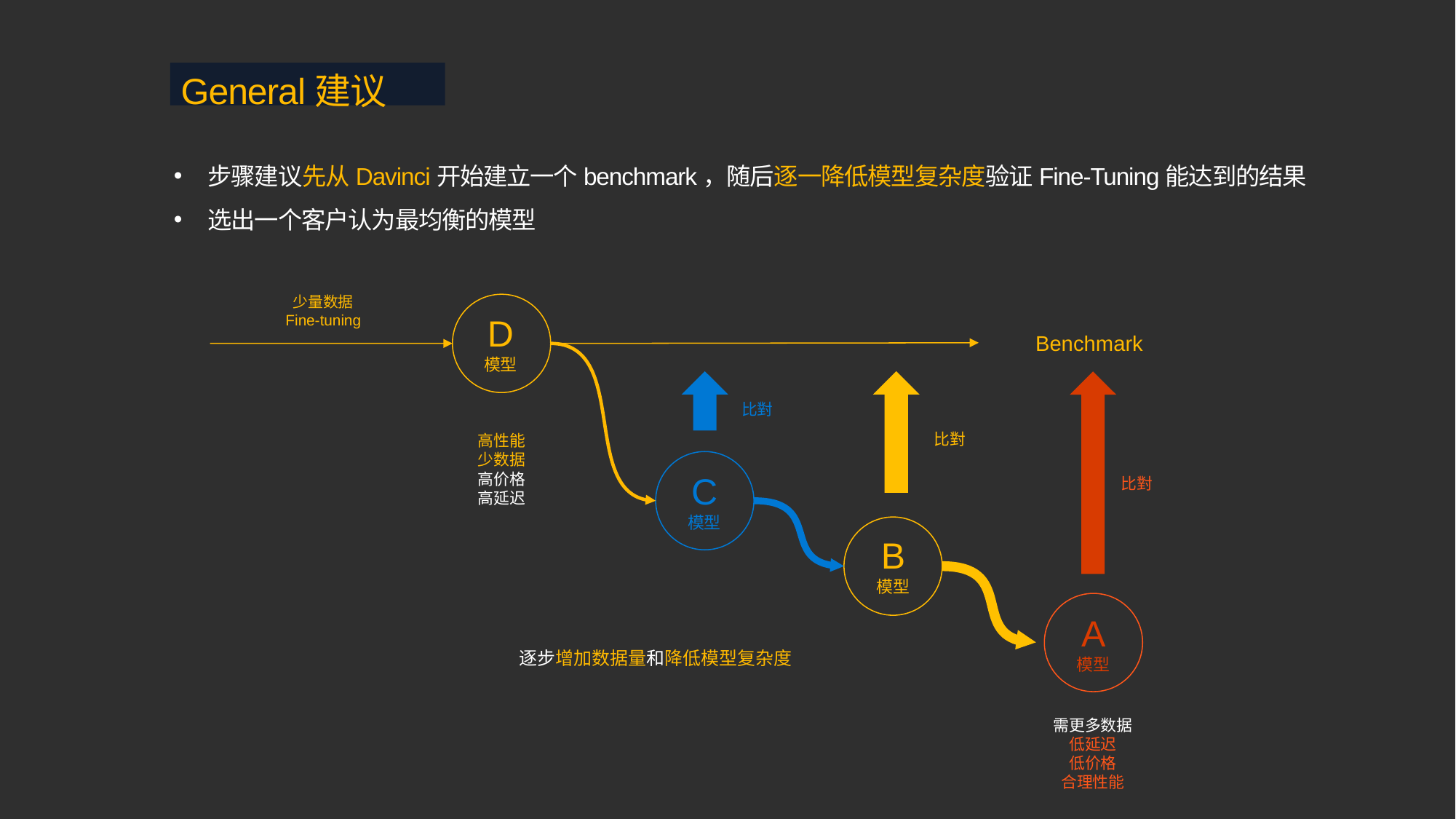

General建议
步骤建议先从Davinci开始建立一个benchmark，随后逐一降低模型复杂度验证Fine-Tuning能达到的结果
选出一个客户认为最均衡的模型
少量数据
Fine-tuning

D
模型
Benchmark

比對
比對
高性能
少数据
高价格
高延迟

C
模型
比對

B
模型

A
模型
逐步增加数据量和降低模型复杂度
需更多数据
低延迟
低价格
合理性能